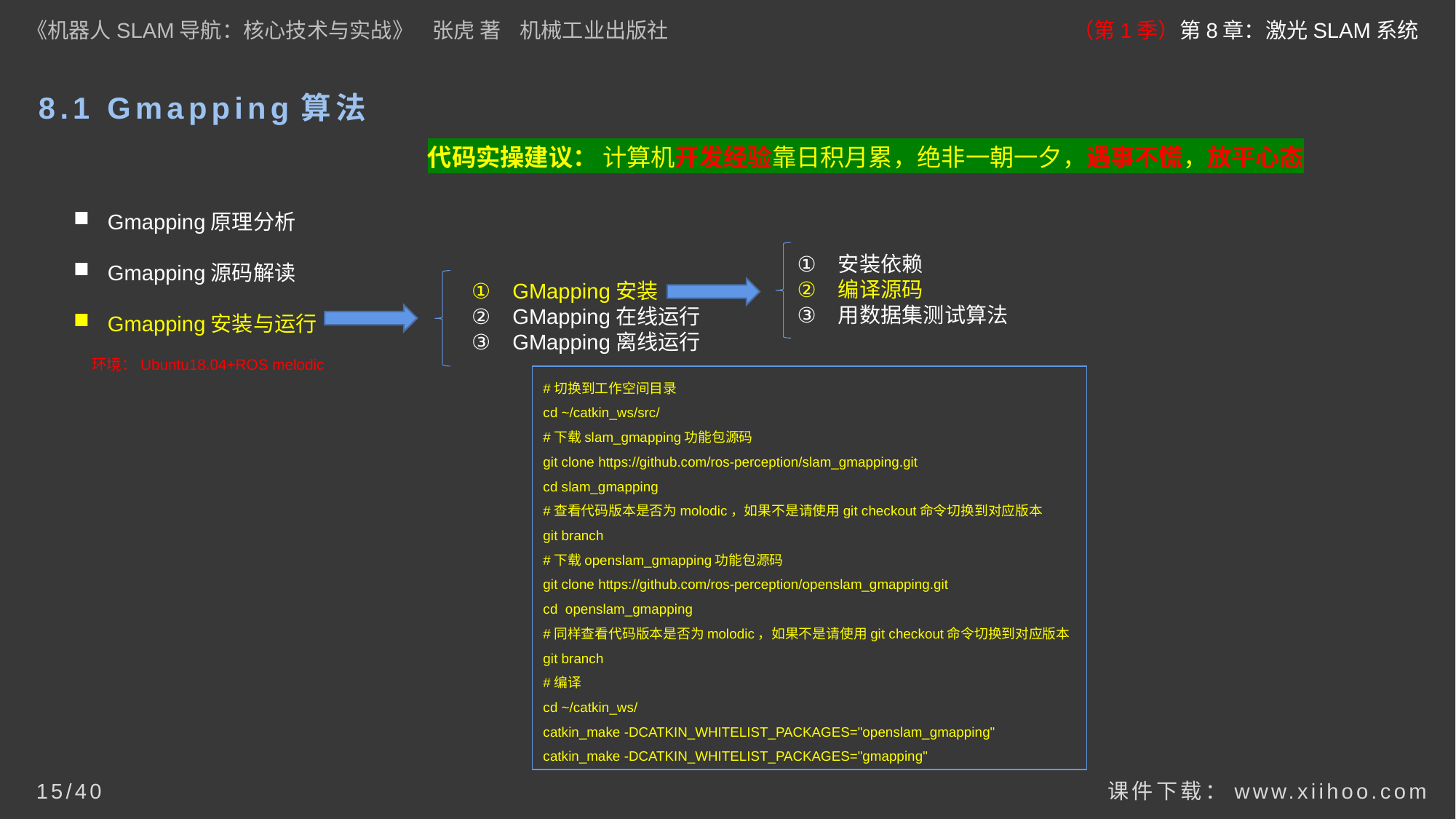

《机器人SLAM导航：核心技术与实战》    张虎 著    机械工业出版社
（第1季）第8章：激光SLAM系统
# 8.1 Gmapping算法
代码实操建议： 计算机开发经验靠日积月累，绝非一朝一夕，遇事不慌，放平心态
Gmapping原理分析
Gmapping源码解读
Gmapping安装与运行

安装依赖
编译源码
用数据集测试算法

GMapping安装
GMapping在线运行
GMapping离线运行

环境：Ubuntu18.04+ROS melodic
#切换到工作空间目录
cd ~/catkin_ws/src/
#下载slam_gmapping功能包源码
git clone https://github.com/ros-perception/slam_gmapping.git
cd slam_gmapping
#查看代码版本是否为molodic，如果不是请使用git checkout命令切换到对应版本
git branch
#下载openslam_gmapping功能包源码
git clone https://github.com/ros-perception/openslam_gmapping.git
cd  openslam_gmapping
#同样查看代码版本是否为molodic，如果不是请使用git checkout命令切换到对应版本
git branch
#编译
cd ~/catkin_ws/
catkin_make -DCATKIN_WHITELIST_PACKAGES="openslam_gmapping"
catkin_make -DCATKIN_WHITELIST_PACKAGES="gmapping"
课件下载：www.xiihoo.com
15/40